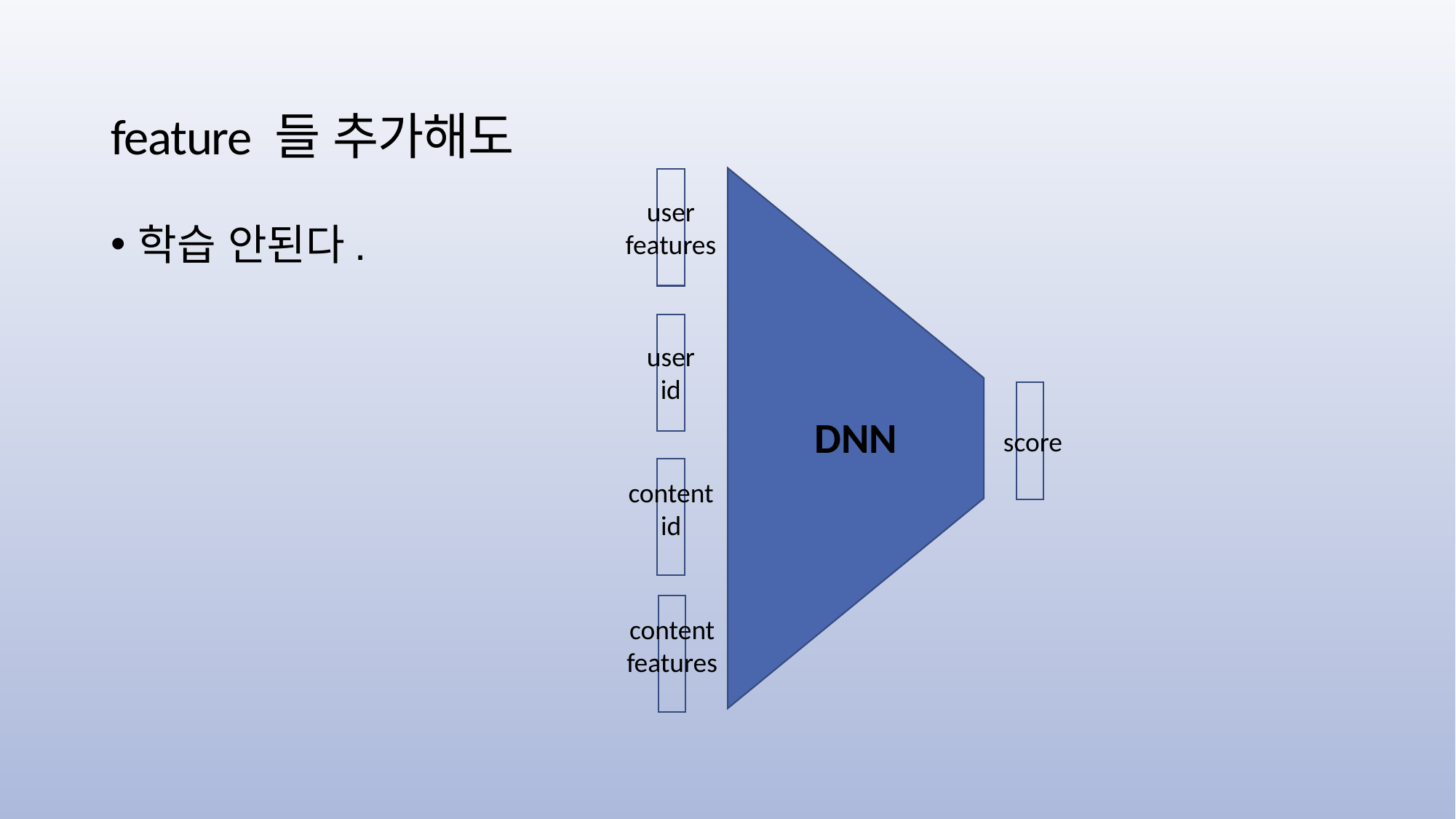

# feature 들 추가해도

user
features
학습 안된다.

user
id

DNN
score

content
id

content
features